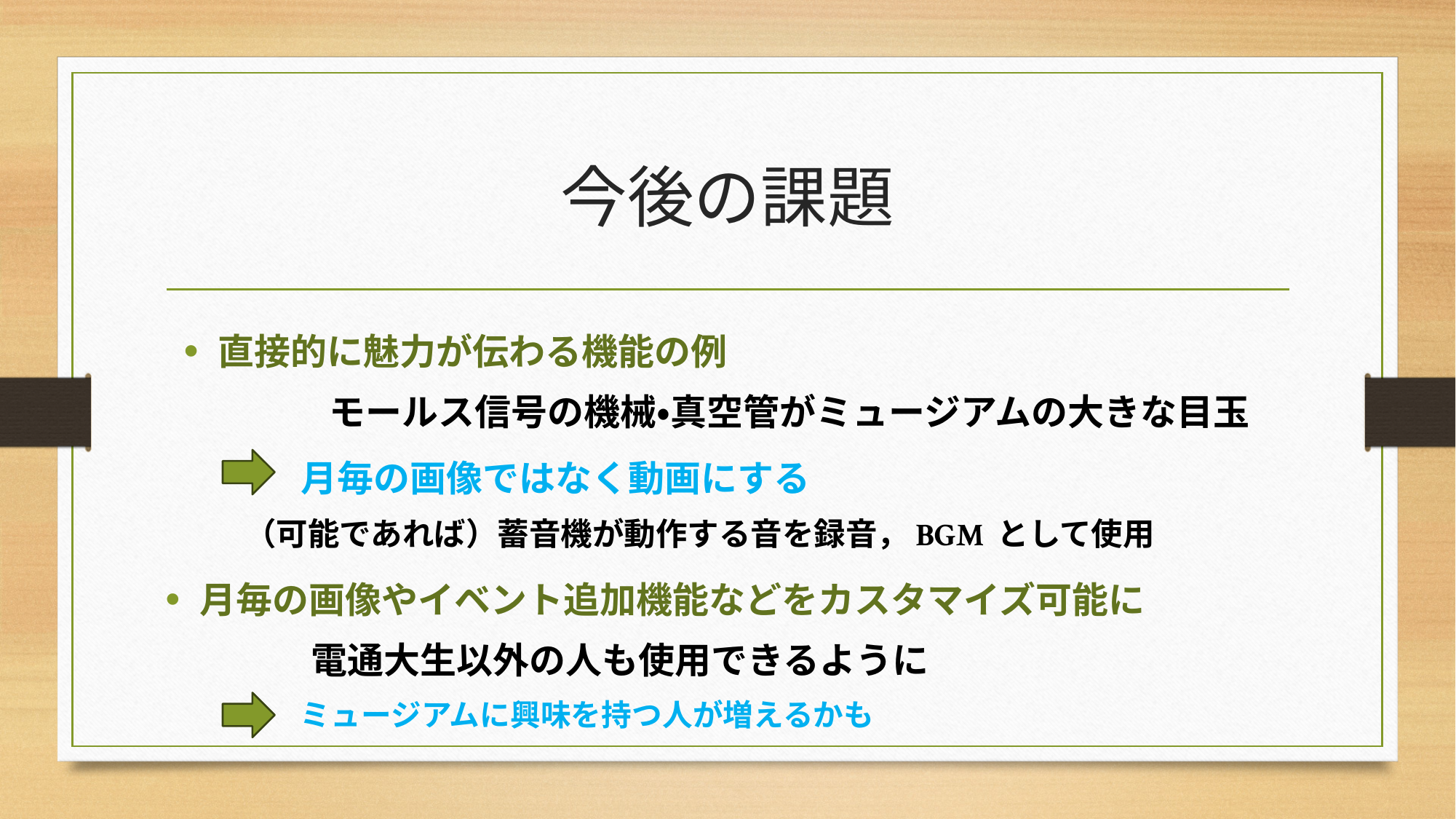

# 今後の課題
直接的に魅力が伝わる機能の例
	　モールス信号の機械・真空管がミュージアムの大きな目玉

月毎の画像ではなく動画にする
（可能であれば）蓄音機が動作する音を録音，BGM として使用
月毎の画像やイベント追加機能などをカスタマイズ可能に
	　電通大生以外の人も使用できるように
ミュージアムに興味を持つ人が増えるかも